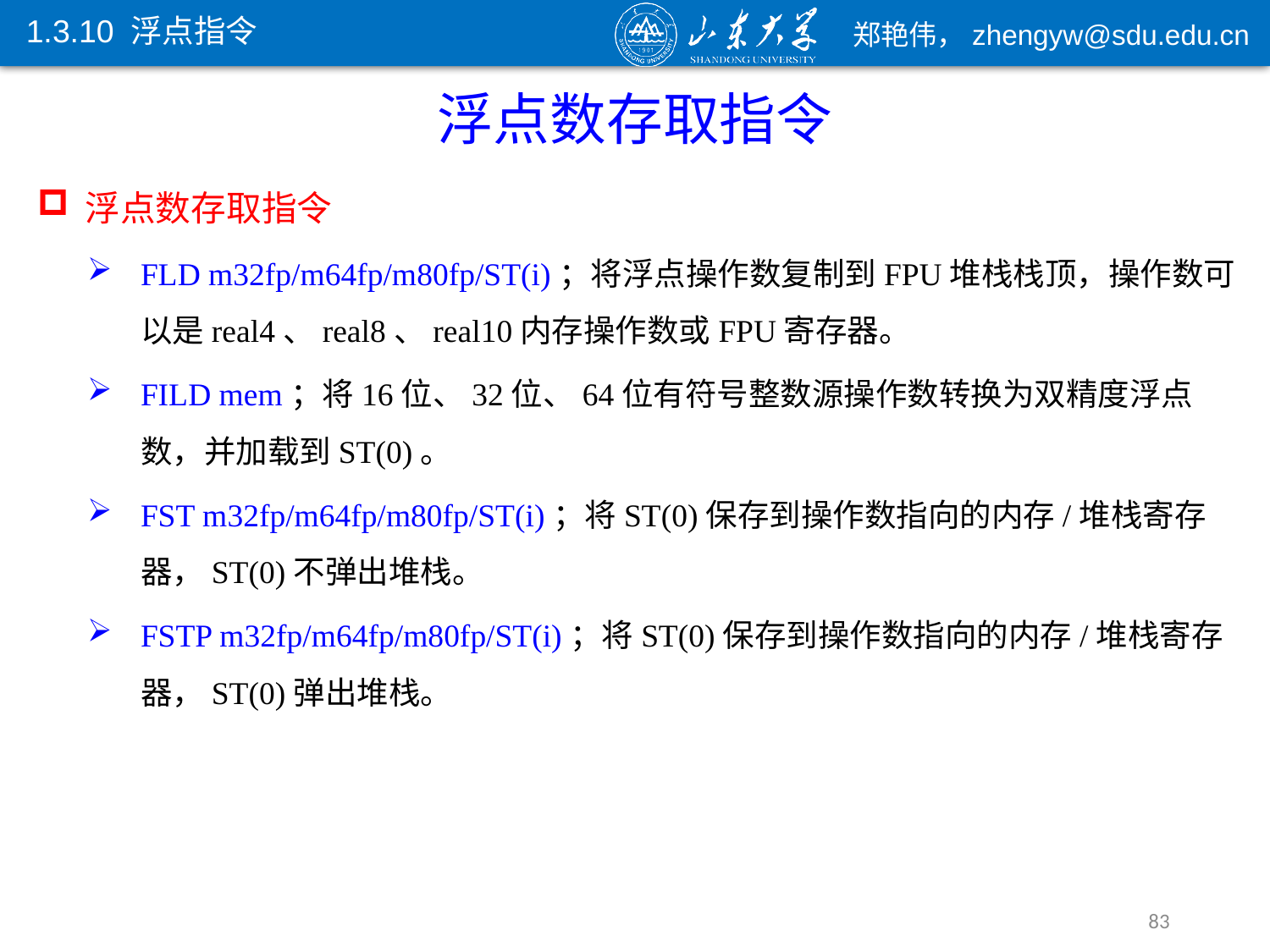

1.3.10 浮点指令
浮点数存取指令
浮点数存取指令
FLD m32fp/m64fp/m80fp/ST(i)；将浮点操作数复制到FPU堆栈栈顶，操作数可以是real4、real8、real10内存操作数或FPU寄存器。
FILD mem；将16位、32位、64位有符号整数源操作数转换为双精度浮点数，并加载到ST(0)。
FST m32fp/m64fp/m80fp/ST(i)；将ST(0)保存到操作数指向的内存/堆栈寄存器，ST(0)不弹出堆栈。
FSTP m32fp/m64fp/m80fp/ST(i)；将ST(0)保存到操作数指向的内存/堆栈寄存器，ST(0)弹出堆栈。
83